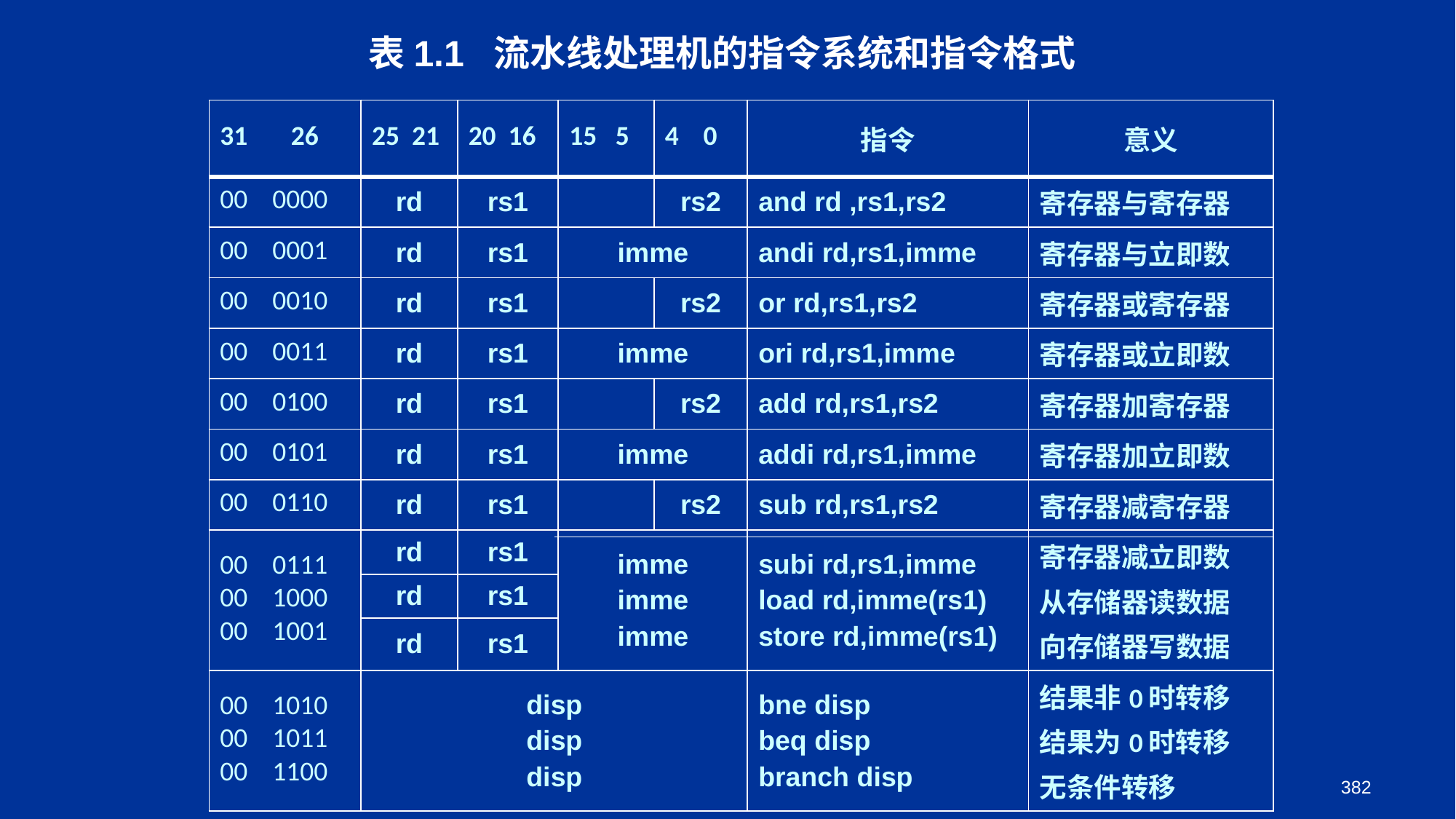

表1.1  流水线处理机的指令系统和指令格式
| 31 26 | 25 21 | 20 16 | 15 5 | 4 0 | 指令 | 意义 |
| --- | --- | --- | --- | --- | --- | --- |
| 00 0000 | rd | rs1 |  | rs2 | and rd ,rs1,rs2 | 寄存器与寄存器 |
| 00 0001 | rd | rs1 | imme |  | andi rd,rs1,imme | 寄存器与立即数 |
| 00 0010 | rd | rs1 |  | rs2 | or rd,rs1,rs2 | 寄存器或寄存器 |
| 00 0011 | rd | rs1 | imme |  | ori rd,rs1,imme | 寄存器或立即数 |
| 00 0100 | rd | rs1 |  | rs2 | add rd,rs1,rs2 | 寄存器加寄存器 |
| 00 0101 | rd | rs1 | imme |  | addi rd,rs1,imme | 寄存器加立即数 |
| 00 0110 | rd | rs1 |  | rs2 | sub rd,rs1,rs2 | 寄存器减寄存器 |
| 00 0111 00 1000 00 1001 | rd | rs1 | imme imme imme |  | subi rd,rs1,imme load rd,imme(rs1) store rd,imme(rs1) | 寄存器减立即数 从存储器读数据 向存储器写数据 |
|  | rd | rs1 |  |  |  |  |
|  | rd | rs1 |  |  |  |  |
| 00 1010 00 1011 00 1100 | disp disp disp |  |  |  | bne disp beq disp branch disp | 结果非0时转移 结果为0时转移 无条件转移 |
382